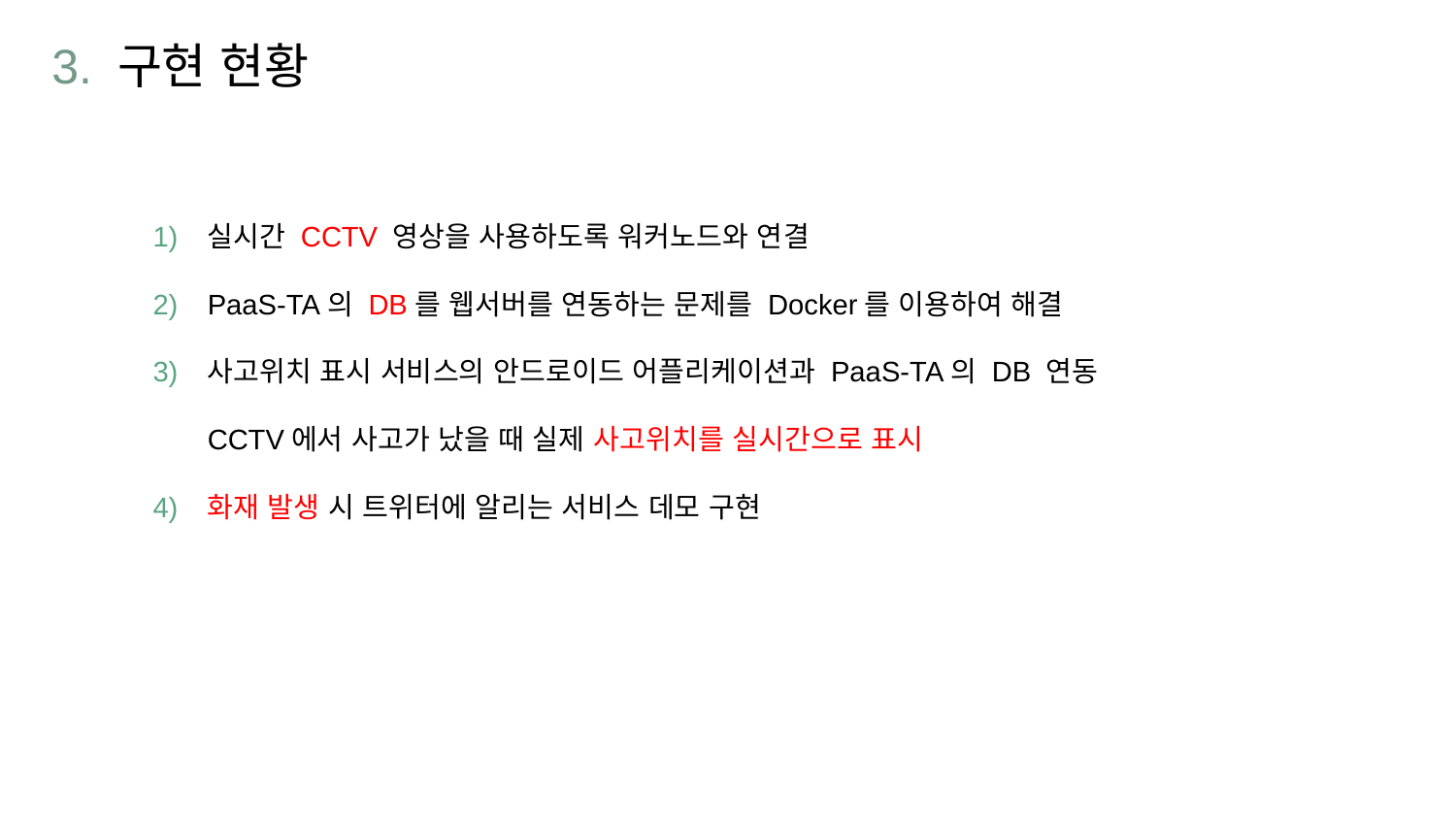

3. 구현 현황
실시간 CCTV 영상을 사용하도록 워커노드와 연결
PaaS-TA의 DB를 웹서버를 연동하는 문제를 Docker를 이용하여 해결
사고위치 표시 서비스의 안드로이드 어플리케이션과 PaaS-TA의 DB 연동
CCTV에서 사고가 났을 때 실제 사고위치를 실시간으로 표시
화재 발생 시 트위터에 알리는 서비스 데모 구현